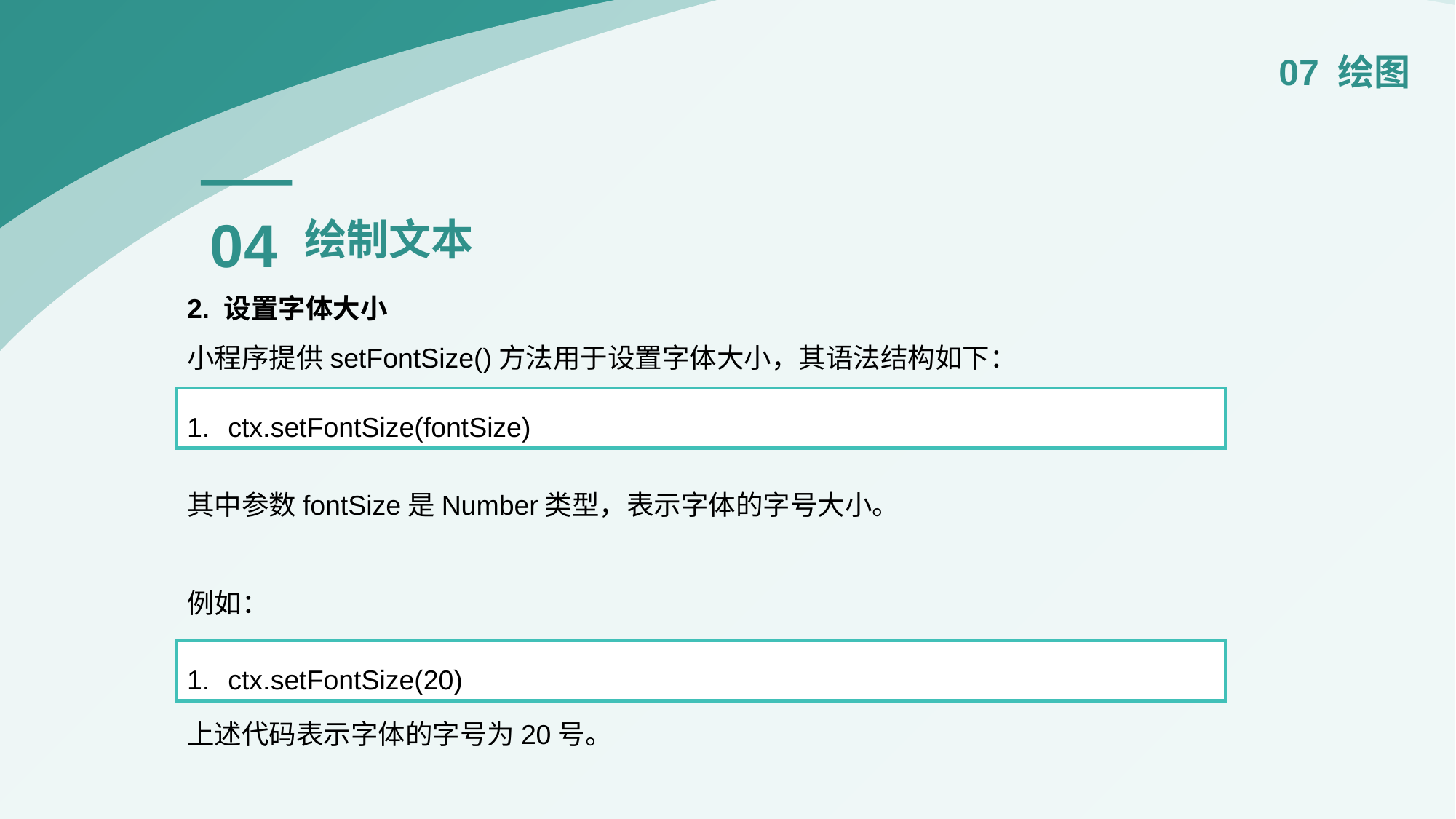

07 绘图
04

绘制文本
2. 设置字体大小
小程序提供setFontSize()方法用于设置字体大小，其语法结构如下：

其中参数fontSize是Number类型，表示字体的字号大小。

例如：

上述代码表示字体的字号为20号。
ctx.setFontSize(fontSize)
ctx.setFontSize(20)